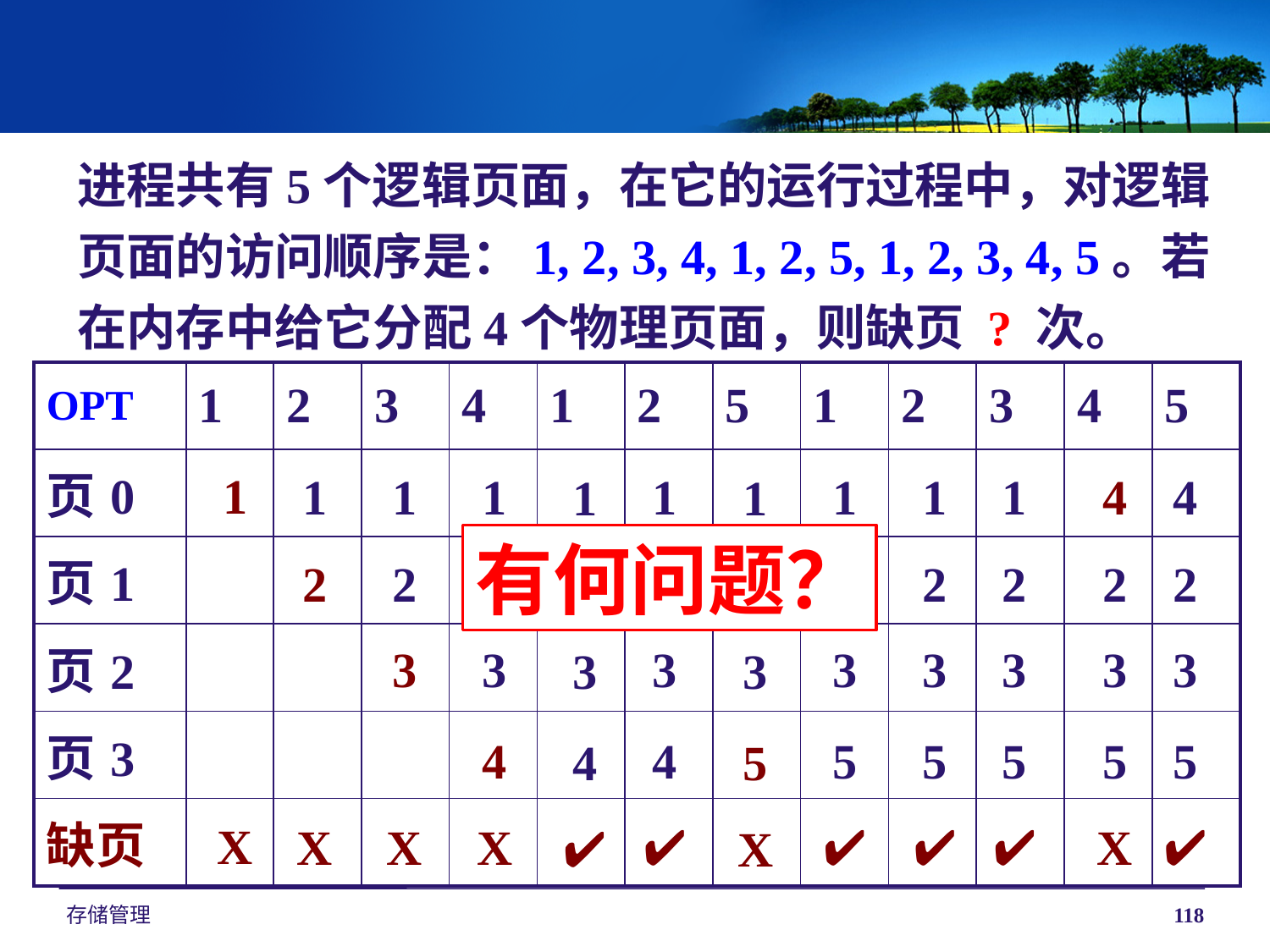

进程共有5个逻辑页面，在它的运行过程中，对逻辑页面的访问顺序是：1, 2, 3, 4, 1, 2, 5, 1, 2, 3, 4, 5。若在内存中给它分配4个物理页面，则缺页 ? 次。
| OPT | 1 | 2 | 3 | 4 | 1 | 2 | 5 | 1 | 2 | 3 | 4 | 5 |
| --- | --- | --- | --- | --- | --- | --- | --- | --- | --- | --- | --- | --- |
| 页0 |  |  |  |  |  |  |  |  |  |  |  |  |
| 页1 |  |  |  |  |  |  |  |  |  |  |  |  |
| 页2 |  |  |  |  |  |  |  |  |  |  |  |  |
| 页3 |  |  |  |  |  |  |  |  |  |  |  |  |
| 缺页 |  |  |  |  |  |  |  |  |  |  |  |  |
1

X
1
2

X
1
2
3

X
1
2
3
4
X
1
2
3
4
✔
1
2
3
5
✔
1
2
3
5
✔
1
2
3
5
✔
4
2
3
5
X
4
2
3
5
✔
1
2
3
4
✔
1
2
3
5
X
有何问题？
存储管理
118